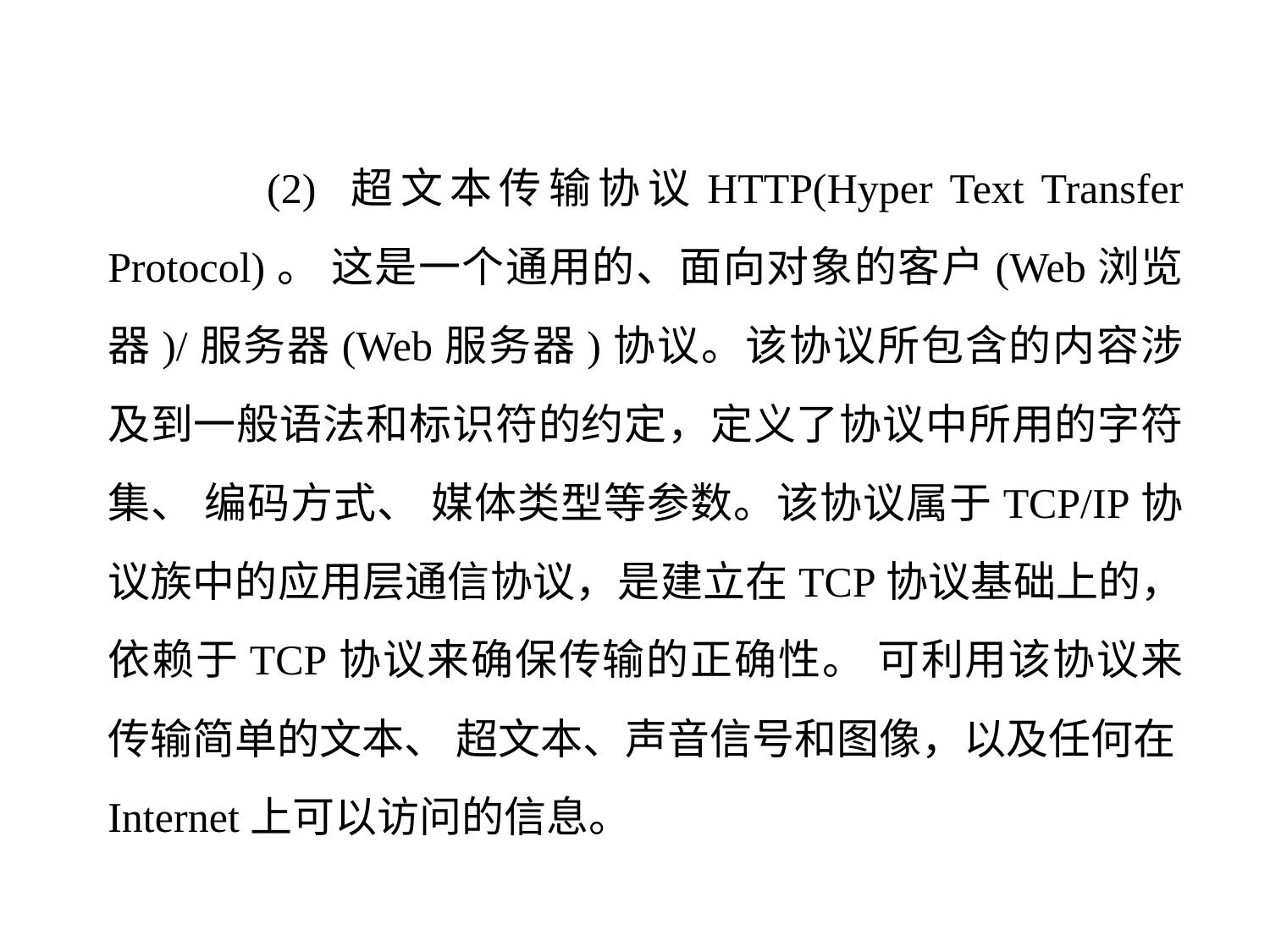

(2) 超文本传输协议HTTP(Hyper Text Transfer Protocol)。 这是一个通用的、面向对象的客户(Web浏览器)/服务器(Web服务器)协议。该协议所包含的内容涉及到一般语法和标识符的约定，定义了协议中所用的字符集、 编码方式、 媒体类型等参数。该协议属于TCP/IP协议族中的应用层通信协议，是建立在TCP协议基础上的， 依赖于TCP协议来确保传输的正确性。 可利用该协议来传输简单的文本、 超文本、声音信号和图像，以及任何在Internet上可以访问的信息。